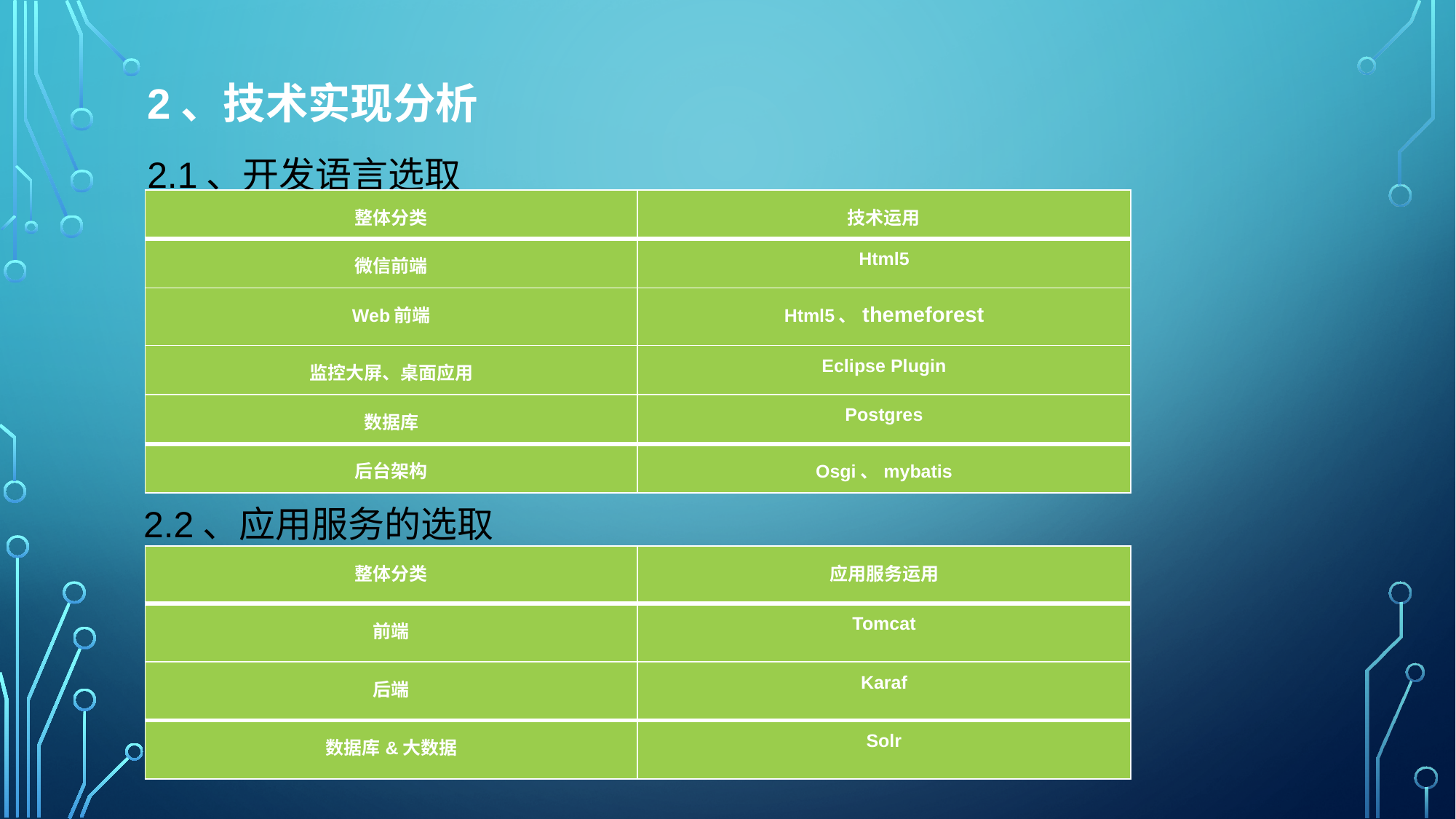

2、技术实现分析
2.1、开发语言选取
| 整体分类 | 技术运用 |
| --- | --- |
| 微信前端 | Html5 |
| Web前端 | Html5、themeforest |
| 监控大屏、桌面应用 | Eclipse Plugin |
| 数据库 | Postgres |
| 后台架构 | Osgi、mybatis |
2.2、应用服务的选取

| 整体分类 | 应用服务运用 |
| --- | --- |
| 前端 | Tomcat |
| 后端 | Karaf |
| 数据库&大数据 | Solr |